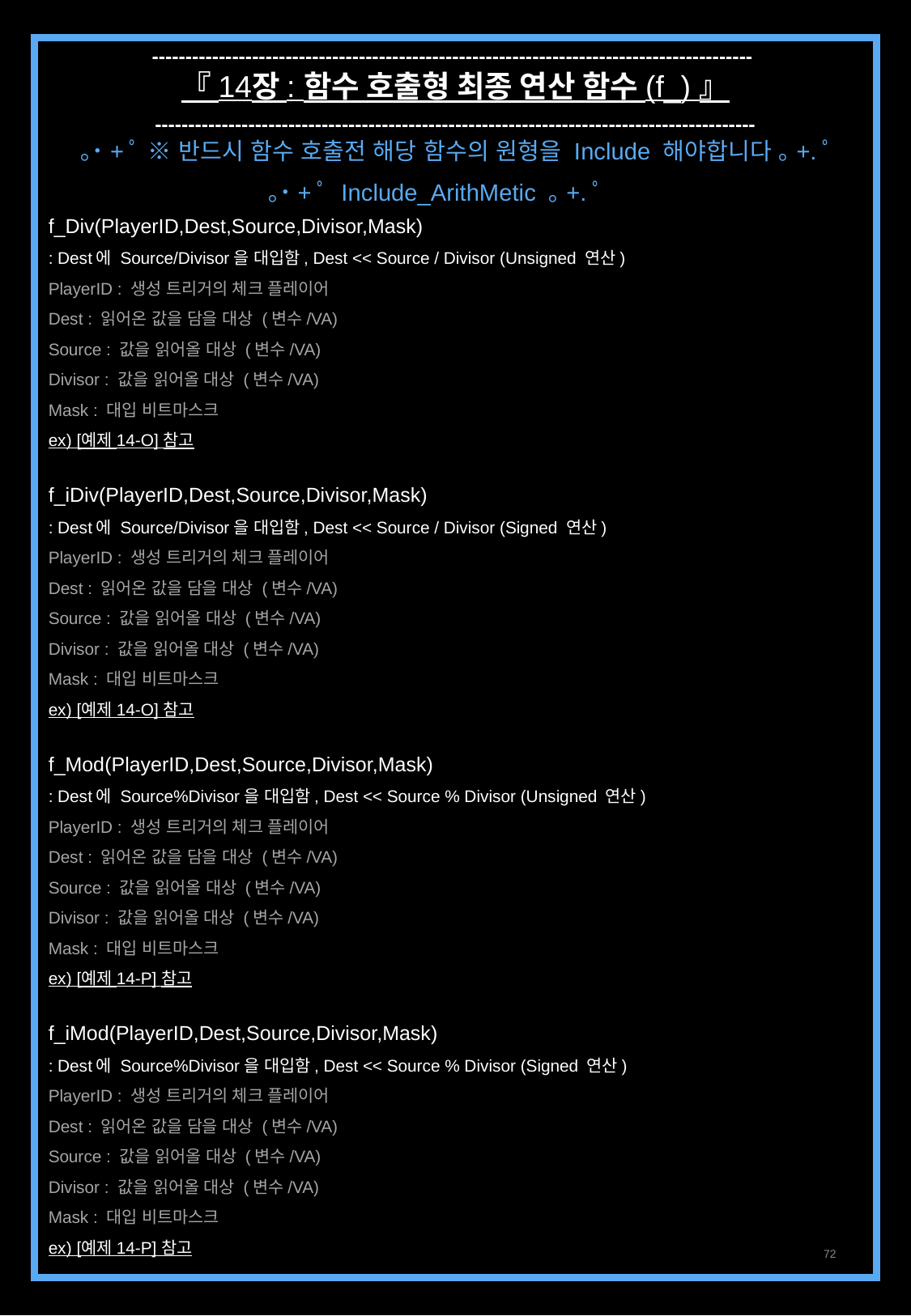

------------------------------------------------------------------------------------------
『 14장 : 함수 호출형 최종 연산 함수 (f_) 』
------------------------------------------------------------------------------------------

｡˙+ﾟ ※ 반드시 함수 호출전 해당 함수의 원형을 Include 해야합니다 ｡+.ﾟ
｡˙+ﾟ Include_ArithMetic ｡+.ﾟ
f_Div(PlayerID,Dest,Source,Divisor,Mask)
: Dest에 Source/Divisor을 대입함, Dest << Source / Divisor (Unsigned 연산)
PlayerID : 생성 트리거의 체크 플레이어
Dest : 읽어온 값을 담을 대상 (변수/VA)
Source : 값을 읽어올 대상 (변수/VA)
Divisor : 값을 읽어올 대상 (변수/VA)
Mask : 대입 비트마스크
ex) [예제 14-O] 참고

f_iDiv(PlayerID,Dest,Source,Divisor,Mask)
: Dest에 Source/Divisor을 대입함, Dest << Source / Divisor (Signed 연산)
PlayerID : 생성 트리거의 체크 플레이어
Dest : 읽어온 값을 담을 대상 (변수/VA)
Source : 값을 읽어올 대상 (변수/VA)
Divisor : 값을 읽어올 대상 (변수/VA)
Mask : 대입 비트마스크
ex) [예제 14-O] 참고

f_Mod(PlayerID,Dest,Source,Divisor,Mask)
: Dest에 Source%Divisor을 대입함, Dest << Source % Divisor (Unsigned 연산)
PlayerID : 생성 트리거의 체크 플레이어
Dest : 읽어온 값을 담을 대상 (변수/VA)
Source : 값을 읽어올 대상 (변수/VA)
Divisor : 값을 읽어올 대상 (변수/VA)
Mask : 대입 비트마스크
ex) [예제 14-P] 참고

f_iMod(PlayerID,Dest,Source,Divisor,Mask)
: Dest에 Source%Divisor을 대입함, Dest << Source % Divisor (Signed 연산)
PlayerID : 생성 트리거의 체크 플레이어
Dest : 읽어온 값을 담을 대상 (변수/VA)
Source : 값을 읽어올 대상 (변수/VA)
Divisor : 값을 읽어올 대상 (변수/VA)
Mask : 대입 비트마스크
ex) [예제 14-P] 참고
72